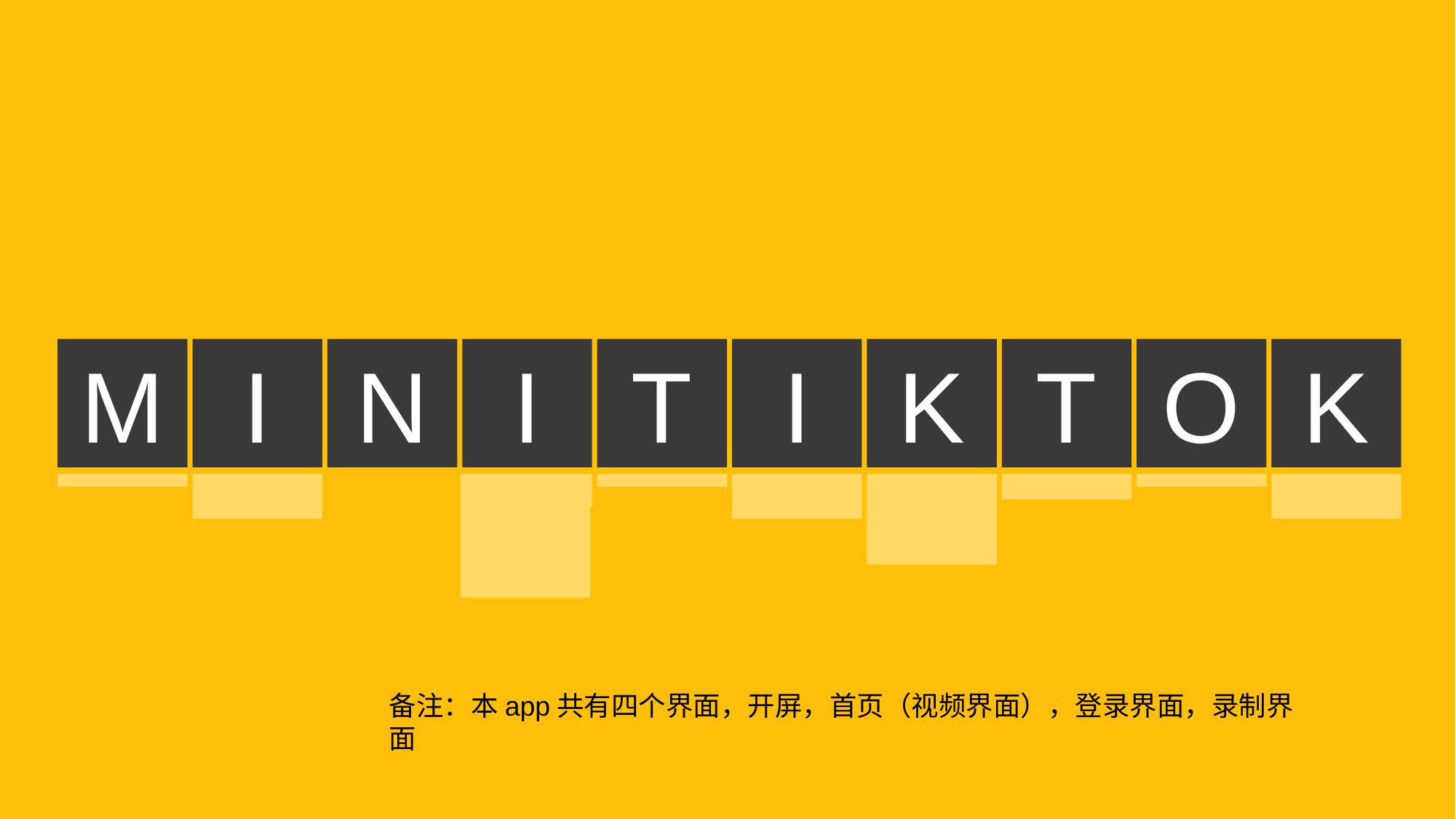

M
I
N
I
T
I
K
T
O
K

备注：本app共有四个界面，开屏，首页（视频界面），登录界面，录制界面